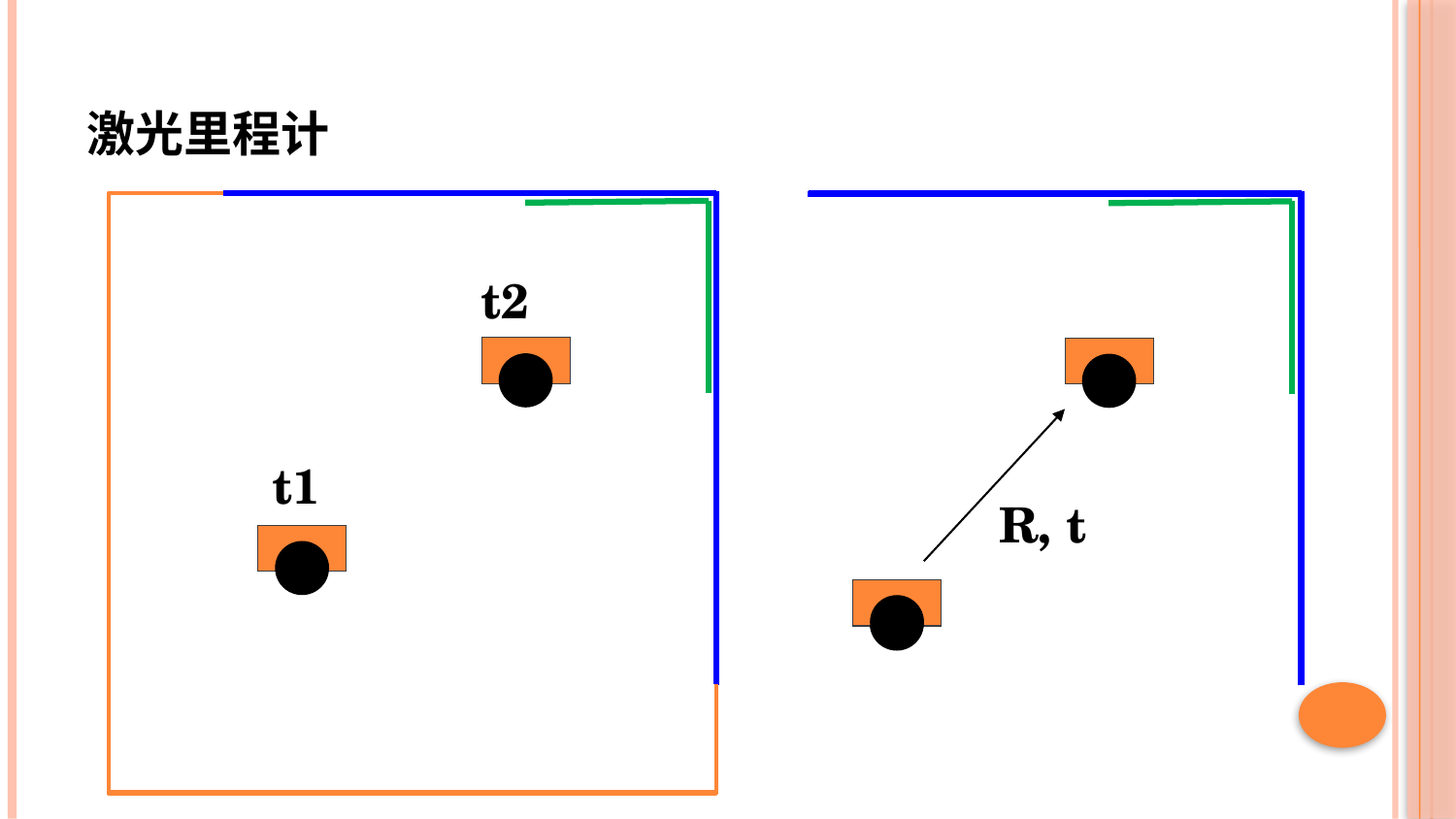

# 激光里程计

t2
t2

t1
t1
R, t